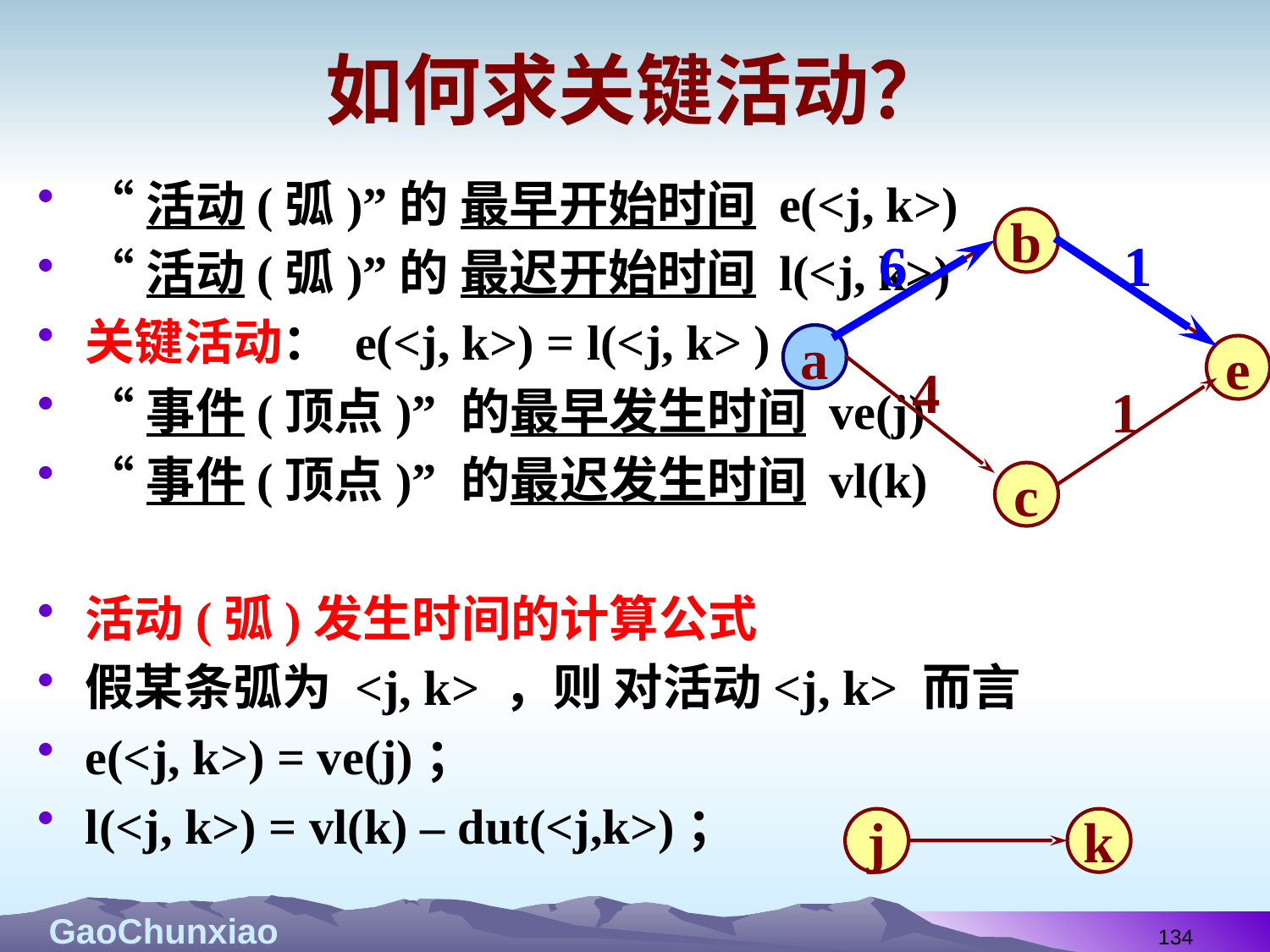

# 如何求关键活动？
“活动(弧)”的 最早开始时间 e(<j, k>)
“活动(弧)”的 最迟开始时间 l(<j, k>)
关键活动： e(<j, k>) = l(<j, k> )
“事件(顶点)” 的最早发生时间 ve(j)
“事件(顶点)” 的最迟发生时间 vl(k)

活动(弧)发生时间的计算公式
假某条弧为 <j, k> ，则 对活动<j, k> 而言
e(<j, k>) = ve(j)；
l(<j, k>) = vl(k) – dut(<j,k>)；
b
6
6
1
1

a
e
4

1

c
j
k

134